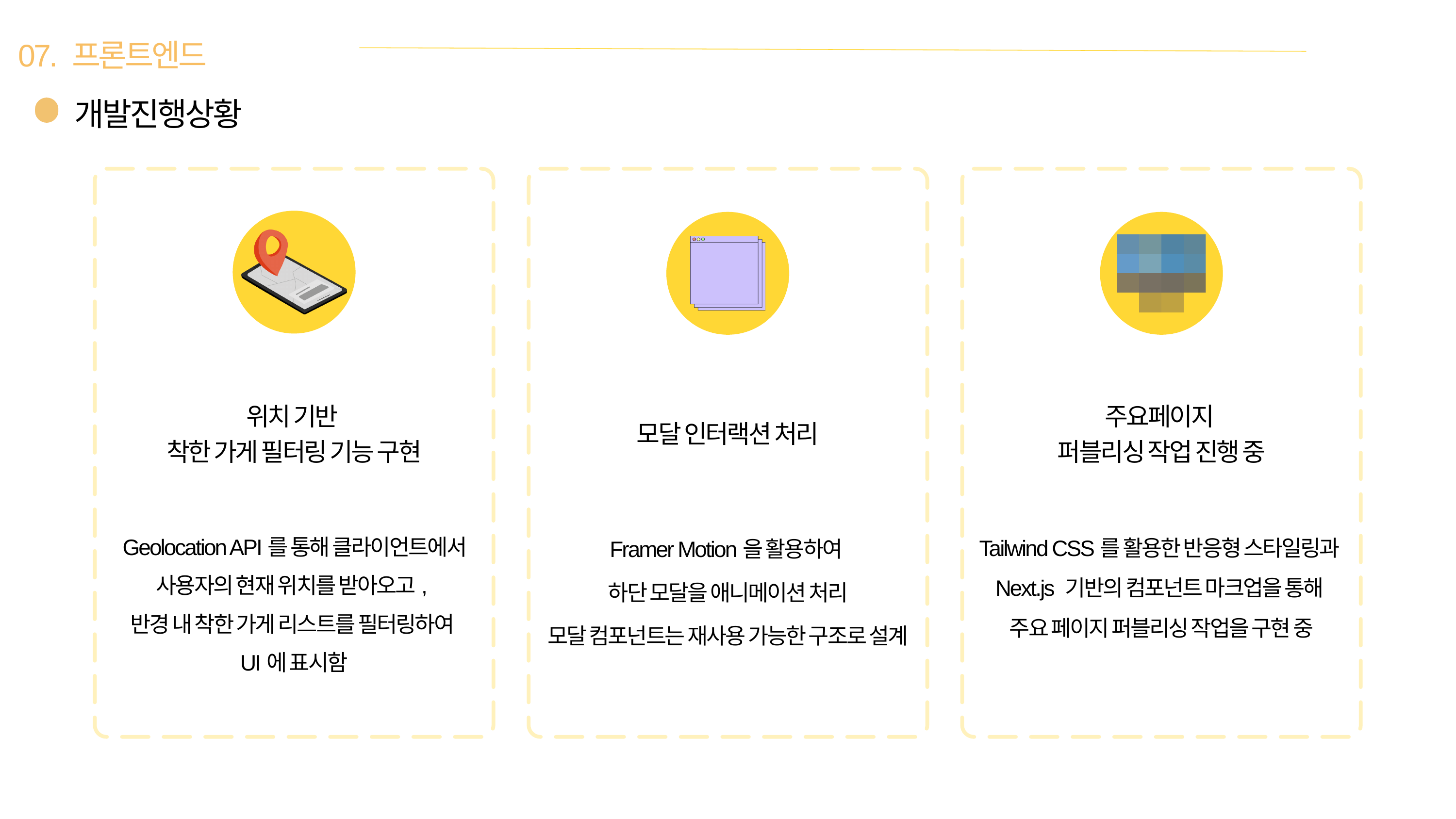

07. 프론트엔드

개발진행상황

위치 기반
착한 가게 필터링 기능 구현
주요페이지
퍼블리싱 작업 진행 중
모달 인터랙션 처리
Framer Motion을 활용하여
하단 모달을 애니메이션 처리
모달 컴포넌트는 재사용 가능한 구조로 설계
Tailwind CSS를 활용한 반응형 스타일링과
Next.js 기반의 컴포넌트 마크업을 통해
주요 페이지 퍼블리싱 작업을 구현 중
Geolocation API를 통해 클라이언트에서 사용자의 현재 위치를 받아오고,
반경 내 착한 가게 리스트를 필터링하여
UI에 표시함